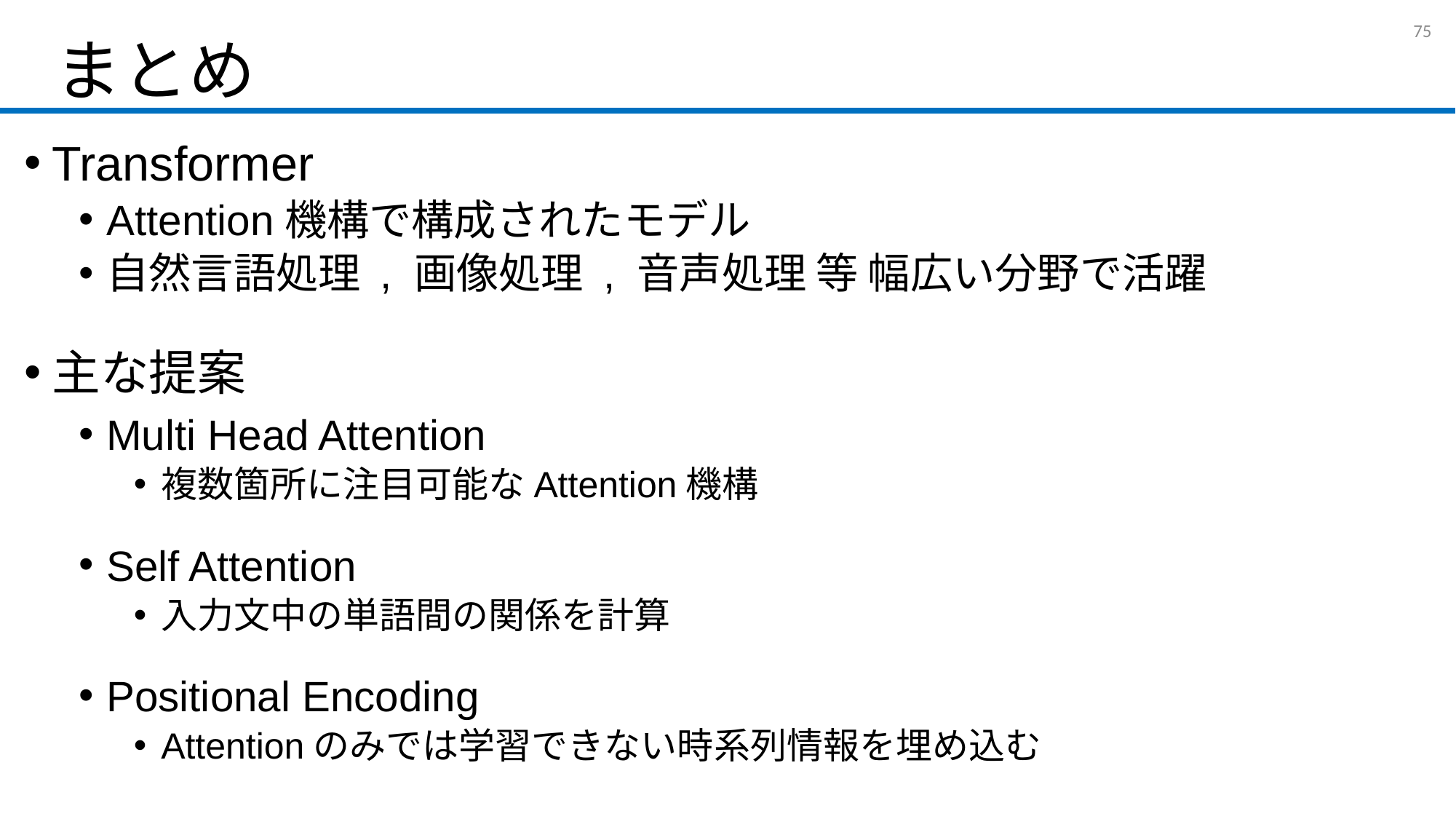

# まとめ
75
Transformer
Attention機構で構成されたモデル
自然言語処理 , 画像処理 , 音声処理 等 幅広い分野で活躍
主な提案
Multi Head Attention
複数箇所に注目可能なAttention機構
Self Attention
入力文中の単語間の関係を計算
Positional Encoding
Attentionのみでは学習できない時系列情報を埋め込む